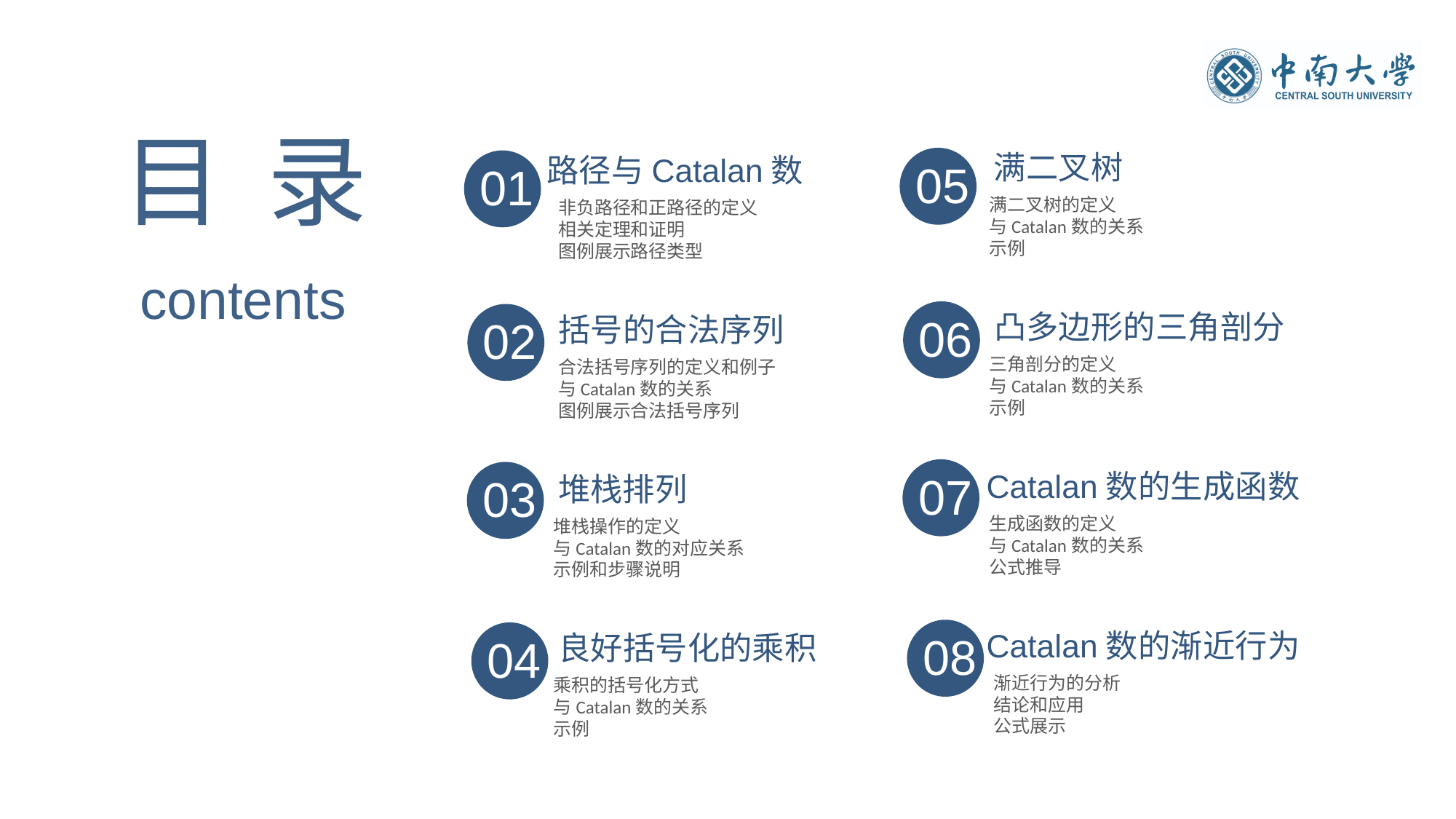

目  录
满二叉树

05
满二叉树的定义
与Catalan数的关系
示例

06
凸多边形的三角剖分
三角剖分的定义
与Catalan数的关系
示例

07
Catalan数的生成函数
生成函数的定义
与Catalan数的关系
公式推导
Catalan数的渐近行为

08
渐近行为的分析
结论和应用
公式展示
路径与Catalan数

01
非负路径和正路径的定义
相关定理和证明
图例展示路径类型
contents

02
括号的合法序列
合法括号序列的定义和例子
与Catalan数的关系
图例展示合法括号序列

03
堆栈排列
堆栈操作的定义
与Catalan数的对应关系
示例和步骤说明
良好括号化的乘积

04
乘积的括号化方式
与Catalan数的关系
示例